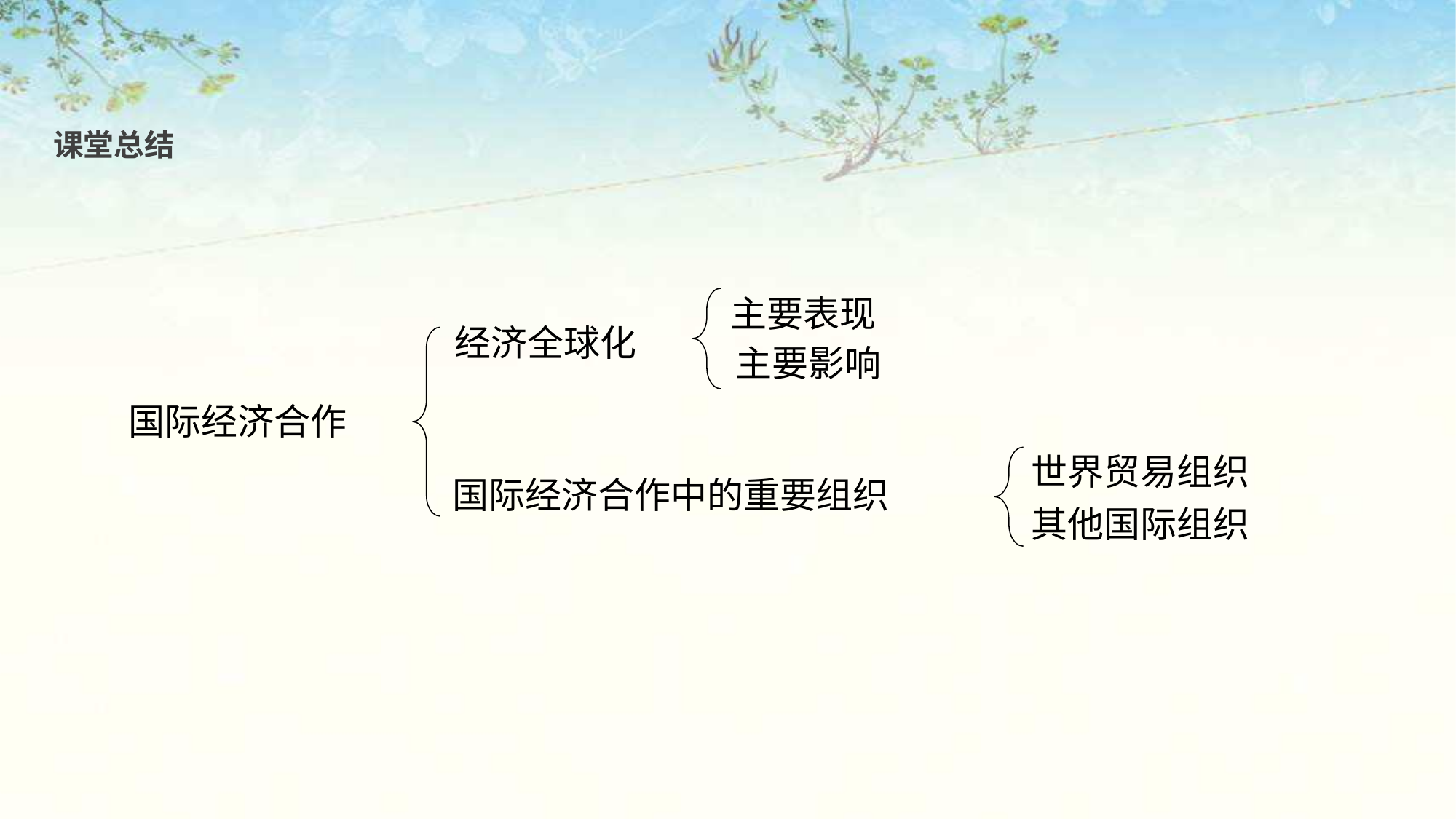

课堂总结
主要表现

经济全球化

主要影响
国际经济合作
世界贸易组织

国际经济合作中的重要组织
其他国际组织